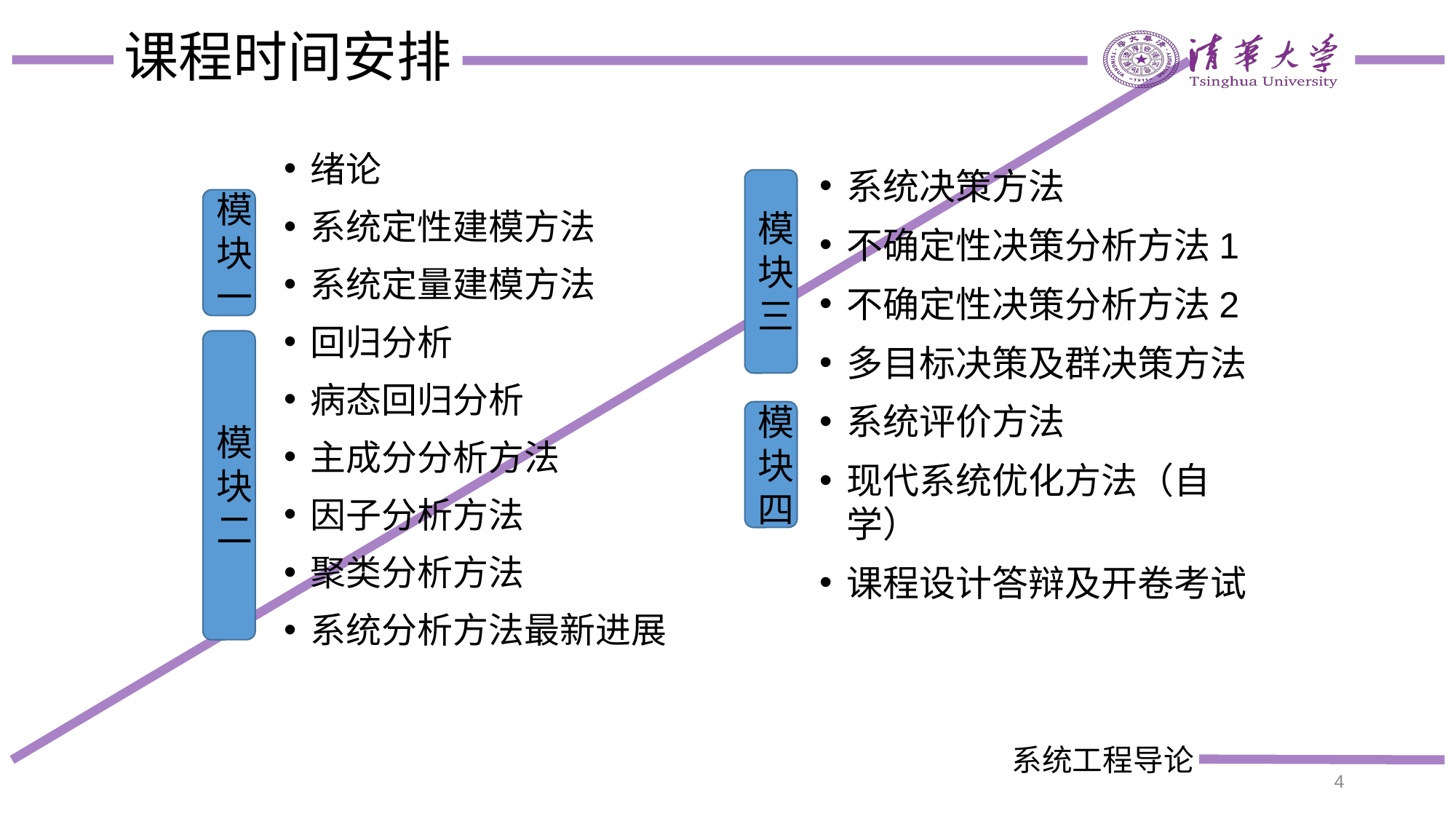

# 课程时间安排
绪论
系统定性建模方法
系统定量建模方法
回归分析
病态回归分析
主成分分析方法
因子分析方法
聚类分析方法
系统分析方法最新进展

系统决策方法
不确定性决策分析方法1
不确定性决策分析方法2
多目标决策及群决策方法
系统评价方法
现代系统优化方法（自学）
课程设计答辩及开卷考试
模块三
模块一
模块二
模块四
4